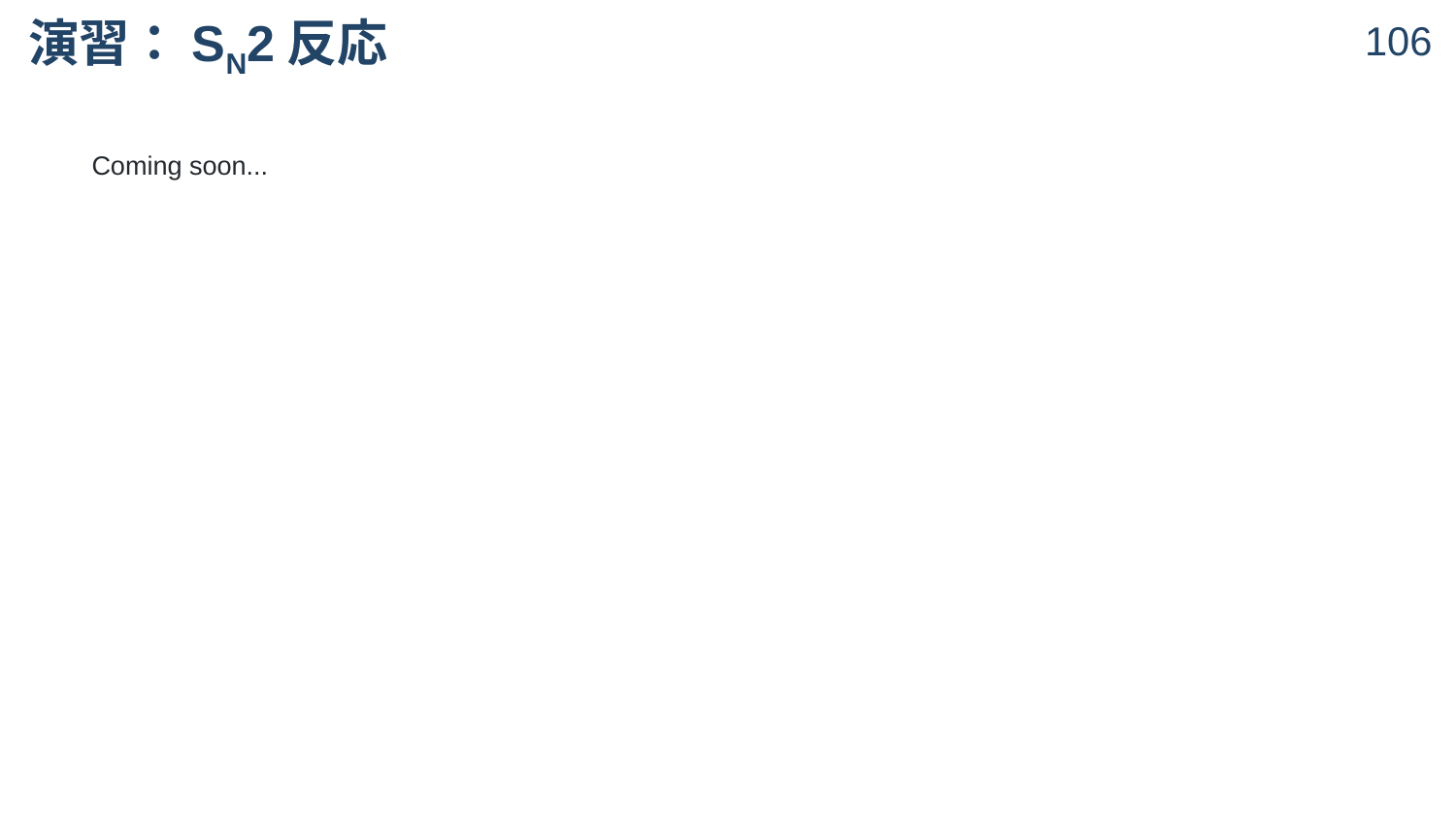

# 演習：SN2反応
106
Coming soon...

© 2024 Shuhei Ohno